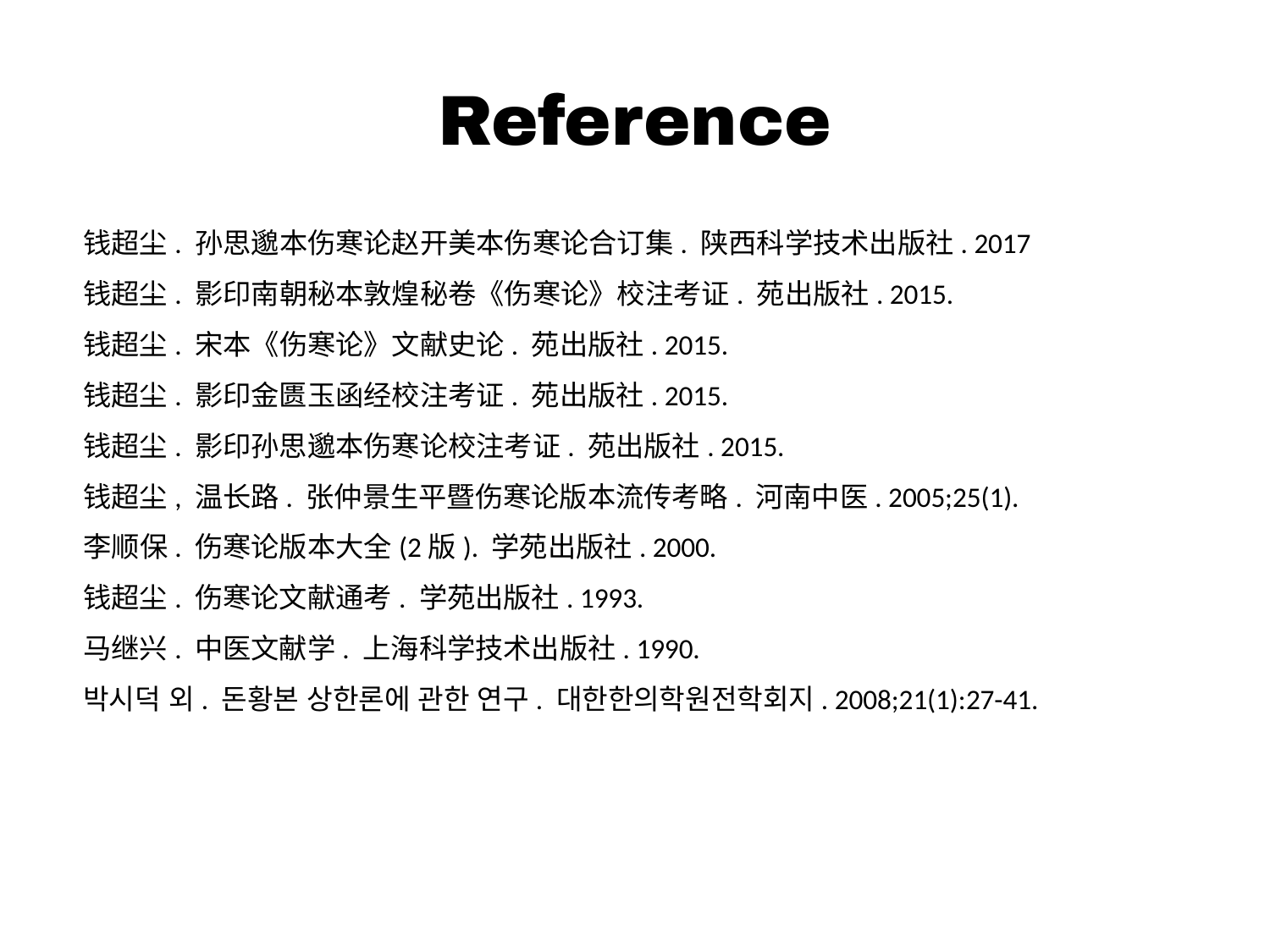

Reference
钱超尘. 孙思邈本伤寒论赵开美本伤寒论合订集. 陕西科学技术出版社. 2017
钱超尘. 影印南朝秘本敦煌秘卷《伤寒论》校注考证. 苑出版社. 2015.
钱超尘. 宋本《伤寒论》文献史论. 苑出版社. 2015.
钱超尘. 影印金匮玉函经校注考证. 苑出版社. 2015.
钱超尘. 影印孙思邈本伤寒论校注考证. 苑出版社. 2015.
钱超尘, 温长路. 张仲景生平暨伤寒论版本流传考略. 河南中医. 2005;25(1).
李顺保. 伤寒论版本大全(2版). 学苑出版社. 2000.
钱超尘. 伤寒论文献通考. 学苑出版社. 1993.
马继兴. 中医文献学. 上海科学技术出版社. 1990.
박시덕 외. 돈황본 상한론에 관한 연구. 대한한의학원전학회지. 2008;21(1):27-41.